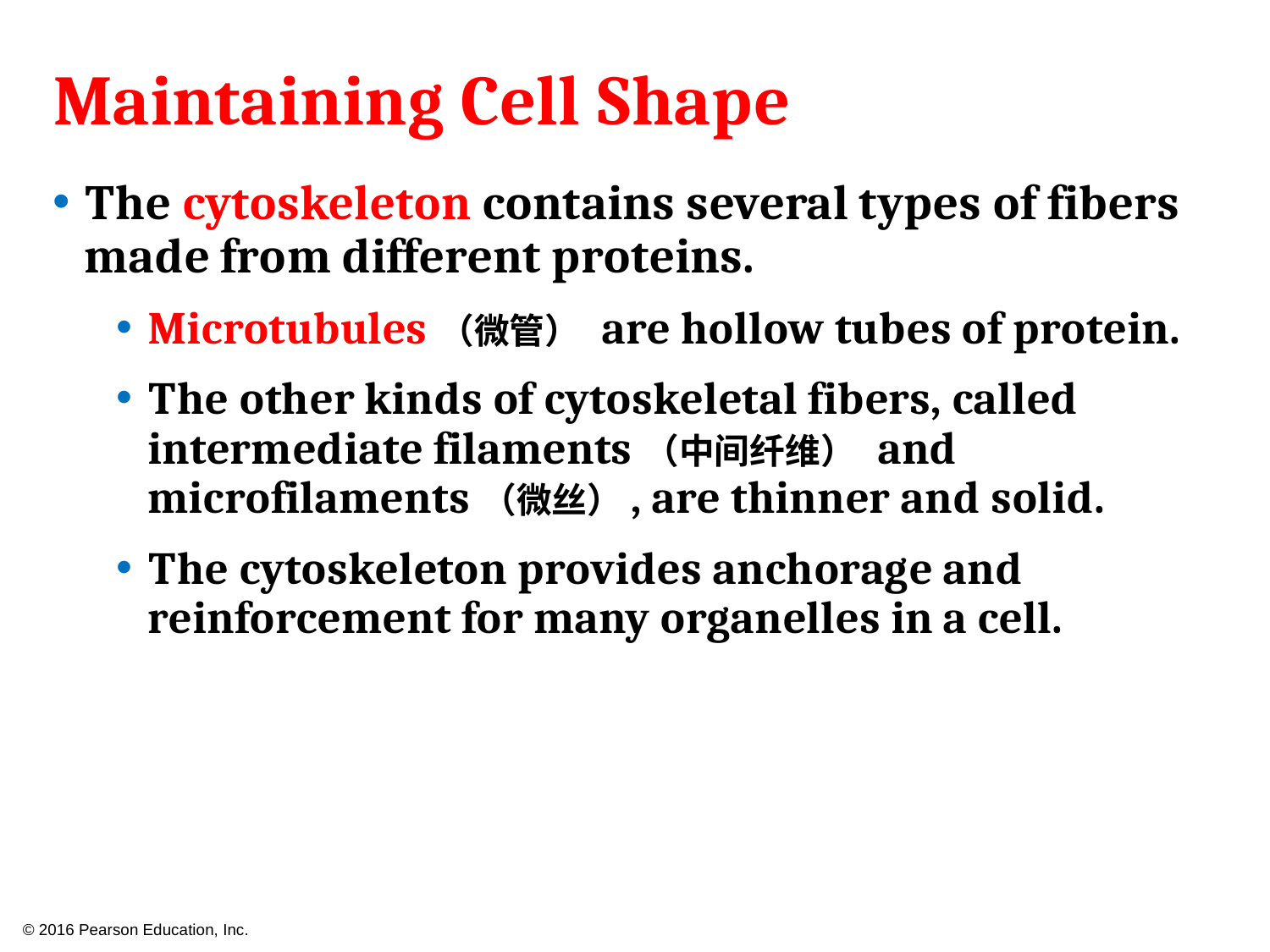

# Maintaining Cell Shape
The cytoskeleton contains several types of fibers made from different proteins.
Microtubules（微管） are hollow tubes of protein.
The other kinds of cytoskeletal fibers, called intermediate filaments（中间纤维） and microfilaments（微丝）, are thinner and solid.
The cytoskeleton provides anchorage and reinforcement for many organelles in a cell.
© 2016 Pearson Education, Inc.